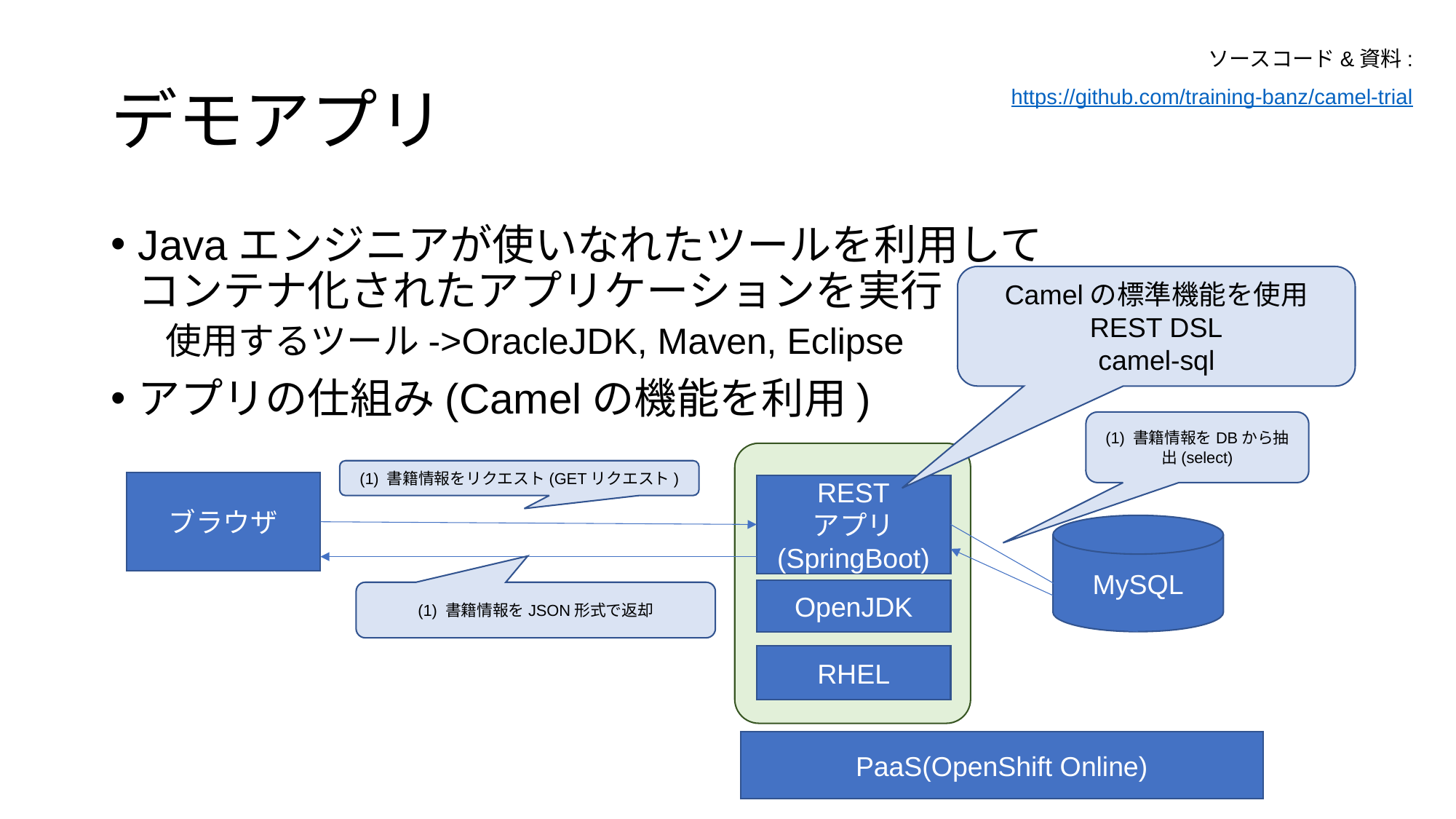

ソースコード&資料:
https://github.com/training-banz/camel-trial

# デモアプリ
Javaエンジニアが使いなれたツールを利用して
コンテナ化されたアプリケーションを実行
使用するツール->OracleJDK, Maven, Eclipse
アプリの仕組み(Camelの機能を利用)
Camelの標準機能を使用
REST DSL
camel-sql
(1) 書籍情報をDBから抽出(select)

(1) 書籍情報をリクエスト(GETリクエスト)
ブラウザ
REST
アプリ
(SpringBoot)
MySQL
OpenJDK
(1) 書籍情報をJSON形式で返却
RHEL
PaaS(OpenShift Online)